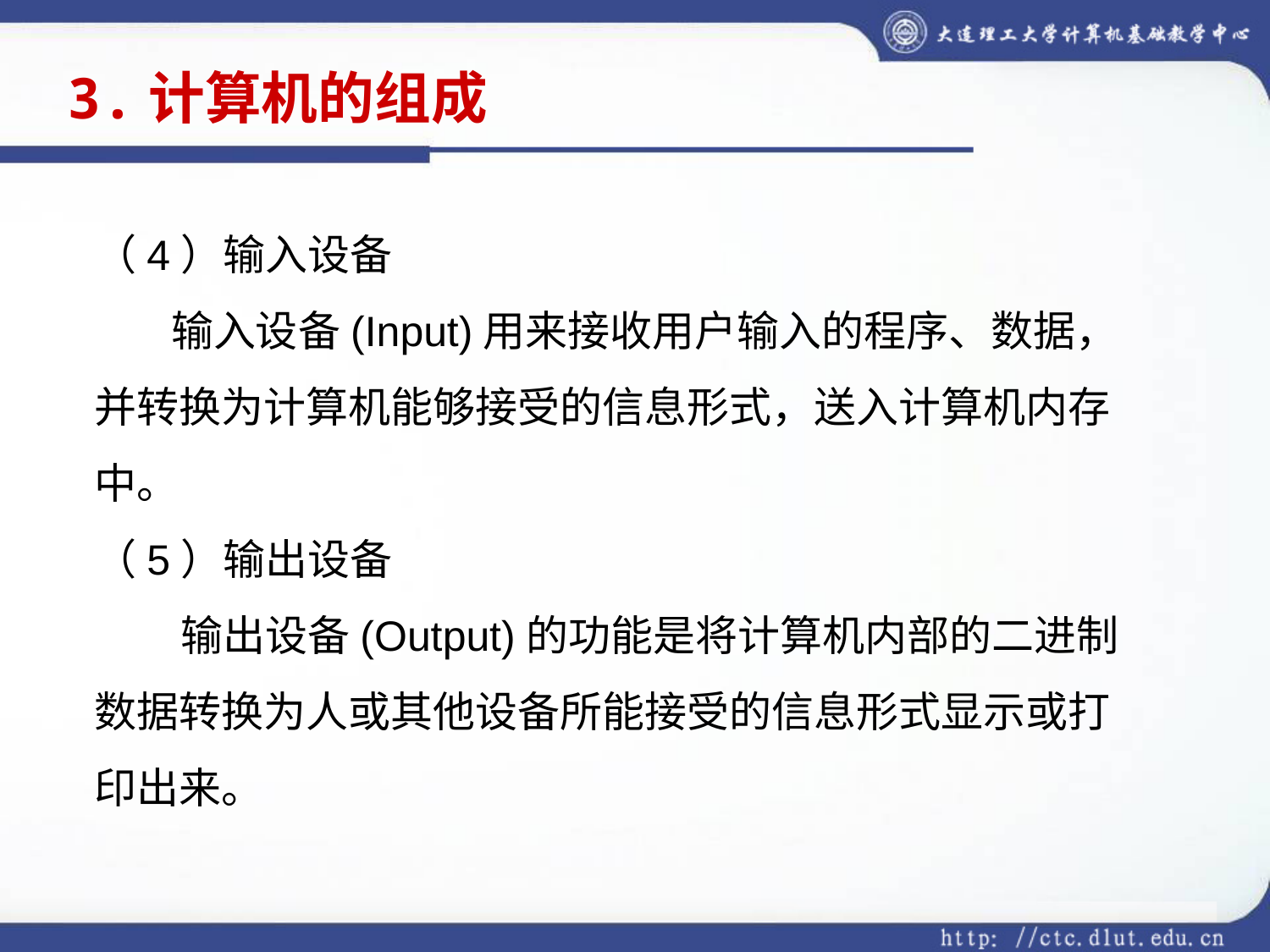

3.计算机的组成
（4）输入设备
       输入设备(Input)用来接收用户输入的程序、数据，并转换为计算机能够接受的信息形式，送入计算机内存中。
（5）输出设备
        输出设备(Output)的功能是将计算机内部的二进制数据转换为人或其他设备所能接受的信息形式显示或打印出来。